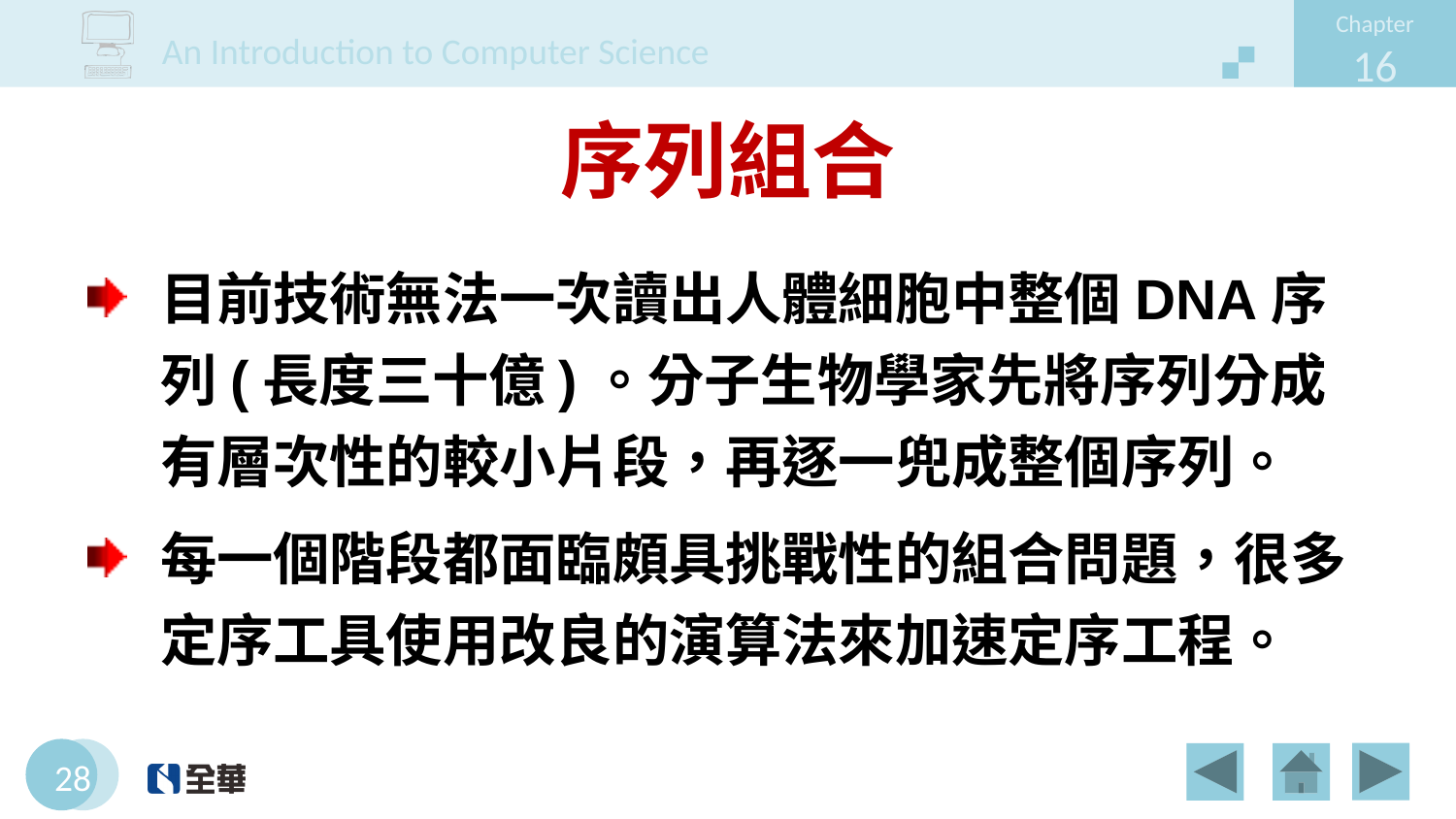

# 序列組合
目前技術無法一次讀出人體細胞中整個DNA序列(長度三十億)。分子生物學家先將序列分成有層次性的較小片段，再逐一兜成整個序列。
每一個階段都面臨頗具挑戰性的組合問題，很多定序工具使用改良的演算法來加速定序工程。